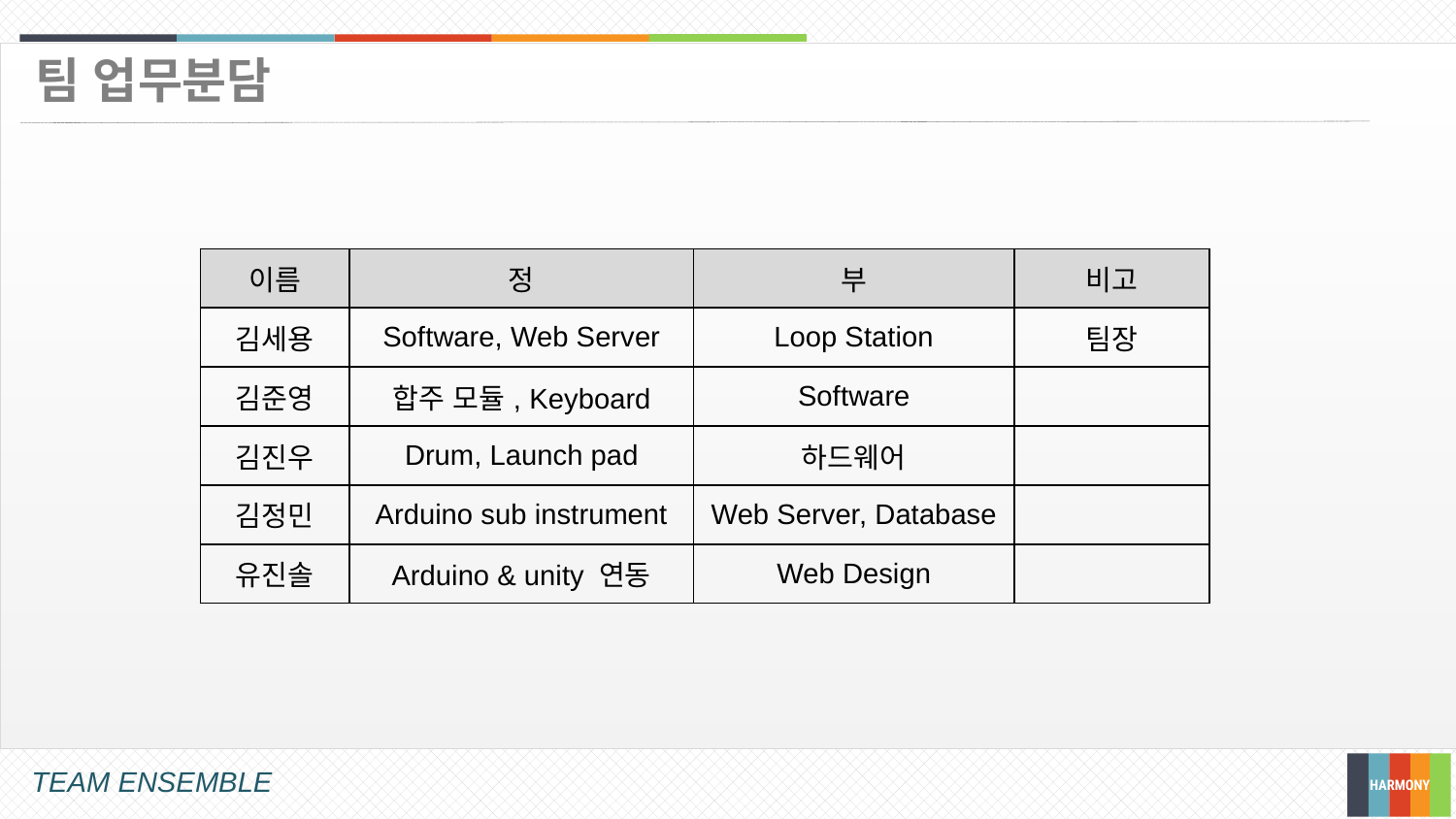

팀 업무분담

| 이름 | 정 | 부 | 비고 |
| --- | --- | --- | --- |
| 김세용 | Software, Web Server | Loop Station | 팀장 |
| 김준영 | 합주 모듈, Keyboard | Software |  |
| 김진우 | Drum, Launch pad | 하드웨어 |  |
| 김정민 | Arduino sub instrument | Web Server, Database |  |
| 유진솔 | Arduino & unity 연동 | Web Design |  |